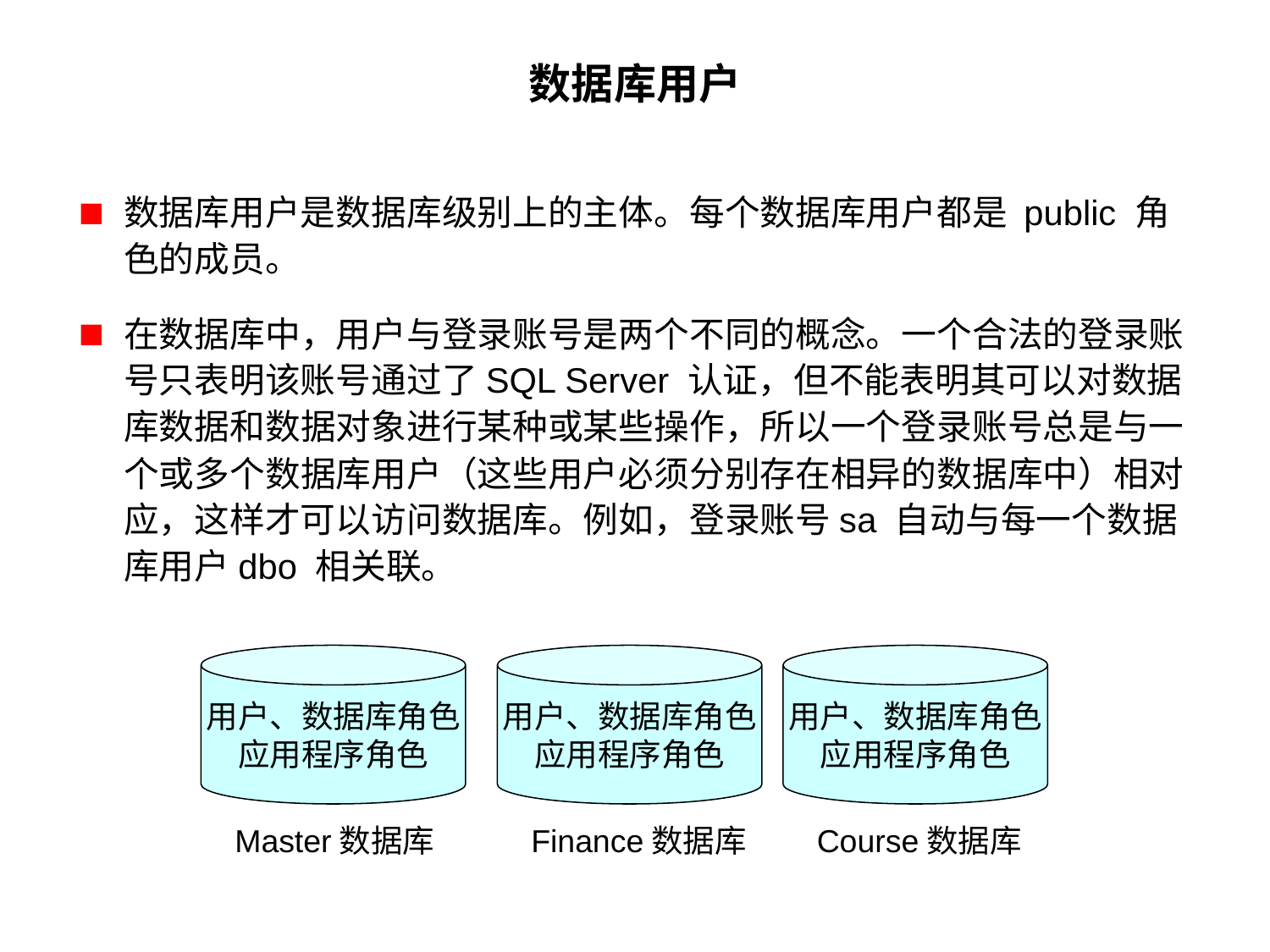

# 数据库用户
数据库用户是数据库级别上的主体。每个数据库用户都是 public 角色的成员。
在数据库中，用户与登录账号是两个不同的概念。一个合法的登录账号只表明该账号通过了SQL Server 认证，但不能表明其可以对数据库数据和数据对象进行某种或某些操作，所以一个登录账号总是与一个或多个数据库用户（这些用户必须分别存在相异的数据库中）相对应，这样才可以访问数据库。例如，登录账号sa 自动与每一个数据库用户dbo 相关联。

用户、数据库角色
应用程序角色
用户、数据库角色
应用程序角色
用户、数据库角色
应用程序角色
Master数据库
Finance数据库
Course数据库